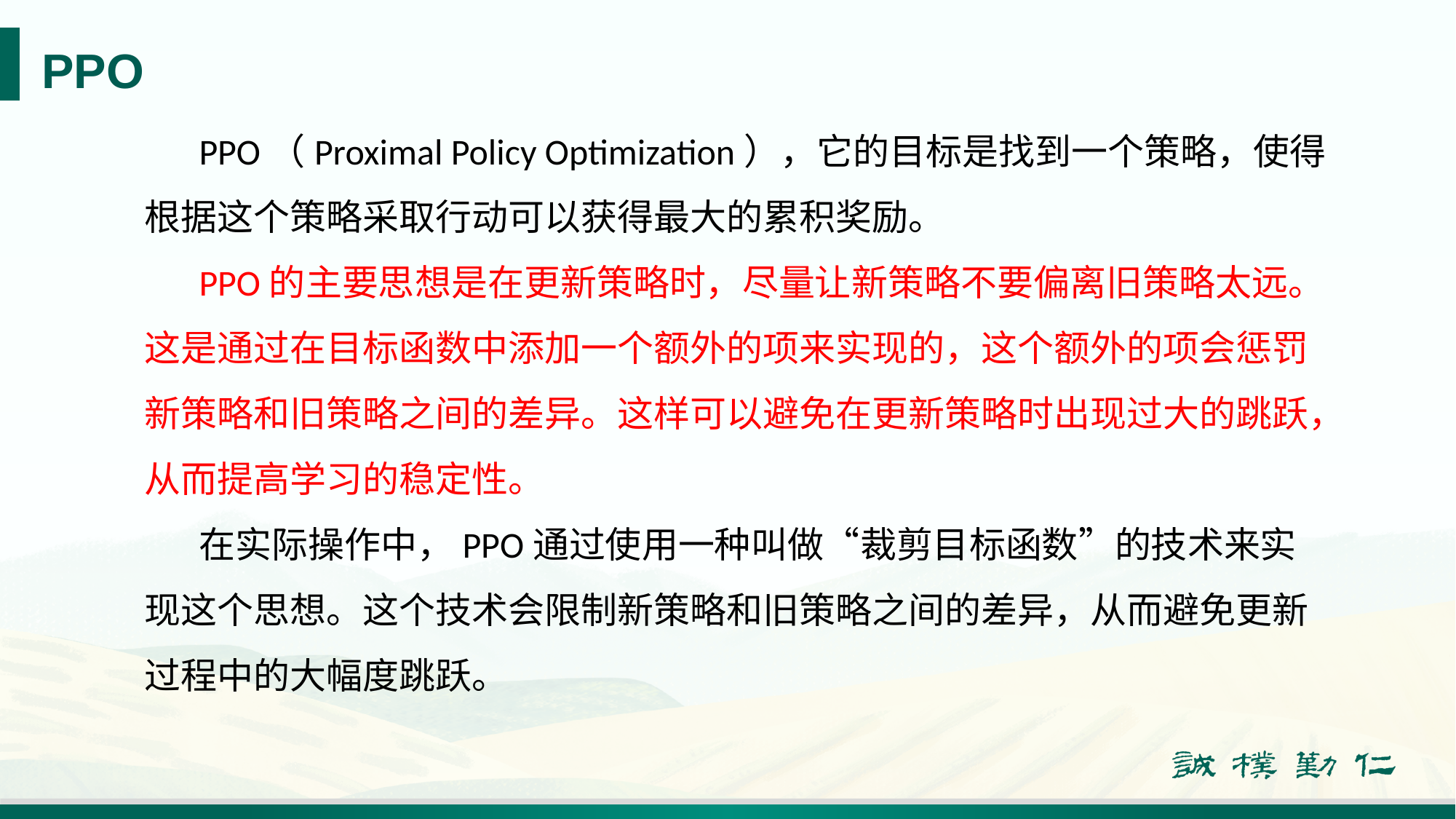

PPO
PPO（Proximal Policy Optimization），它的目标是找到一个策略，使得根据这个策略采取行动可以获得最大的累积奖励。
PPO的主要思想是在更新策略时，尽量让新策略不要偏离旧策略太远。这是通过在目标函数中添加一个额外的项来实现的，这个额外的项会惩罚新策略和旧策略之间的差异。这样可以避免在更新策略时出现过大的跳跃，从而提高学习的稳定性。
在实际操作中，PPO通过使用一种叫做“裁剪目标函数”的技术来实现这个思想。这个技术会限制新策略和旧策略之间的差异，从而避免更新过程中的大幅度跳跃。